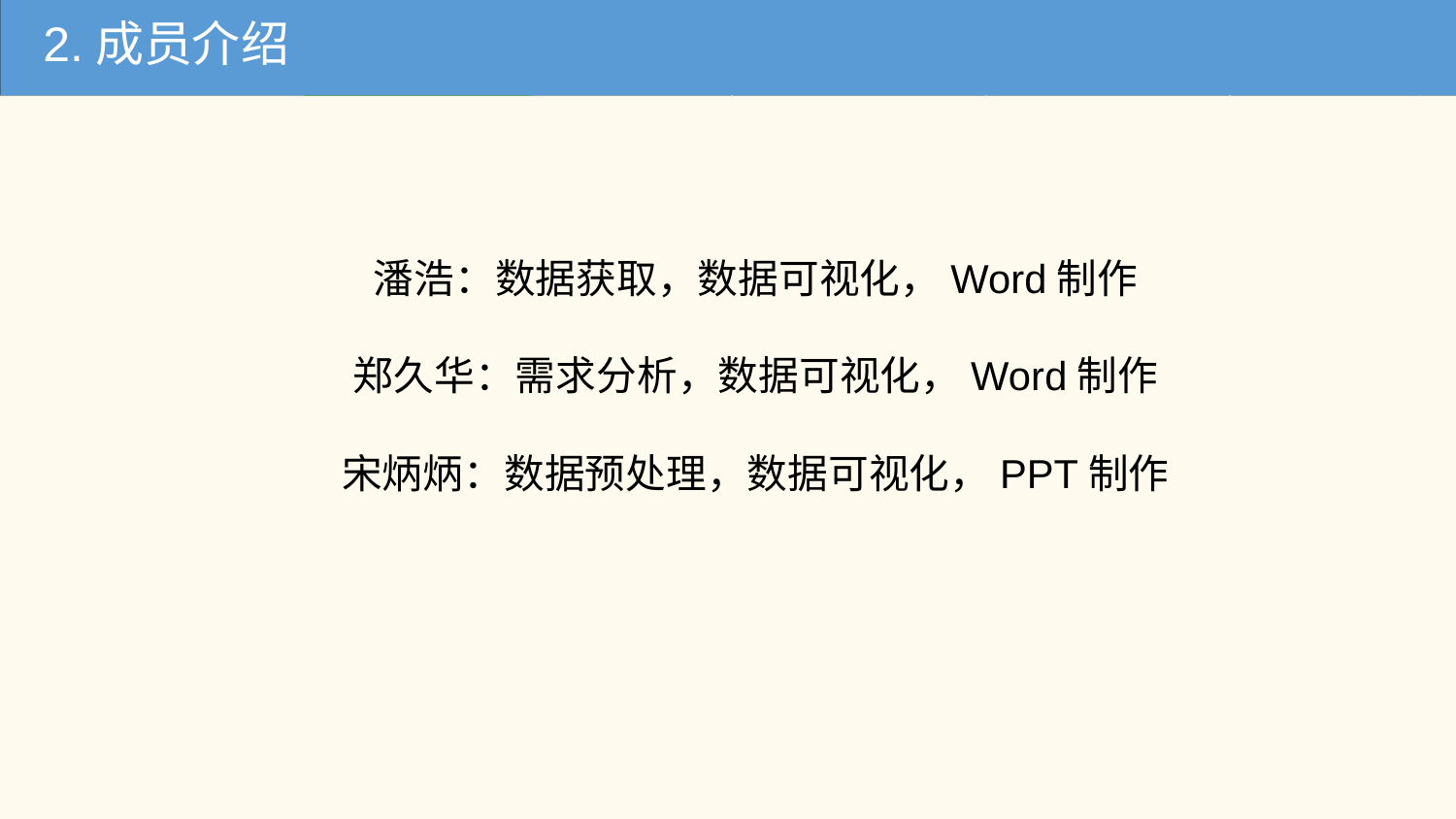

2.成员介绍

4
潘浩：数据获取，数据可视化，Word制作

郑久华：需求分析，数据可视化，Word制作

宋炳炳：数据预处理，数据可视化，PPT制作